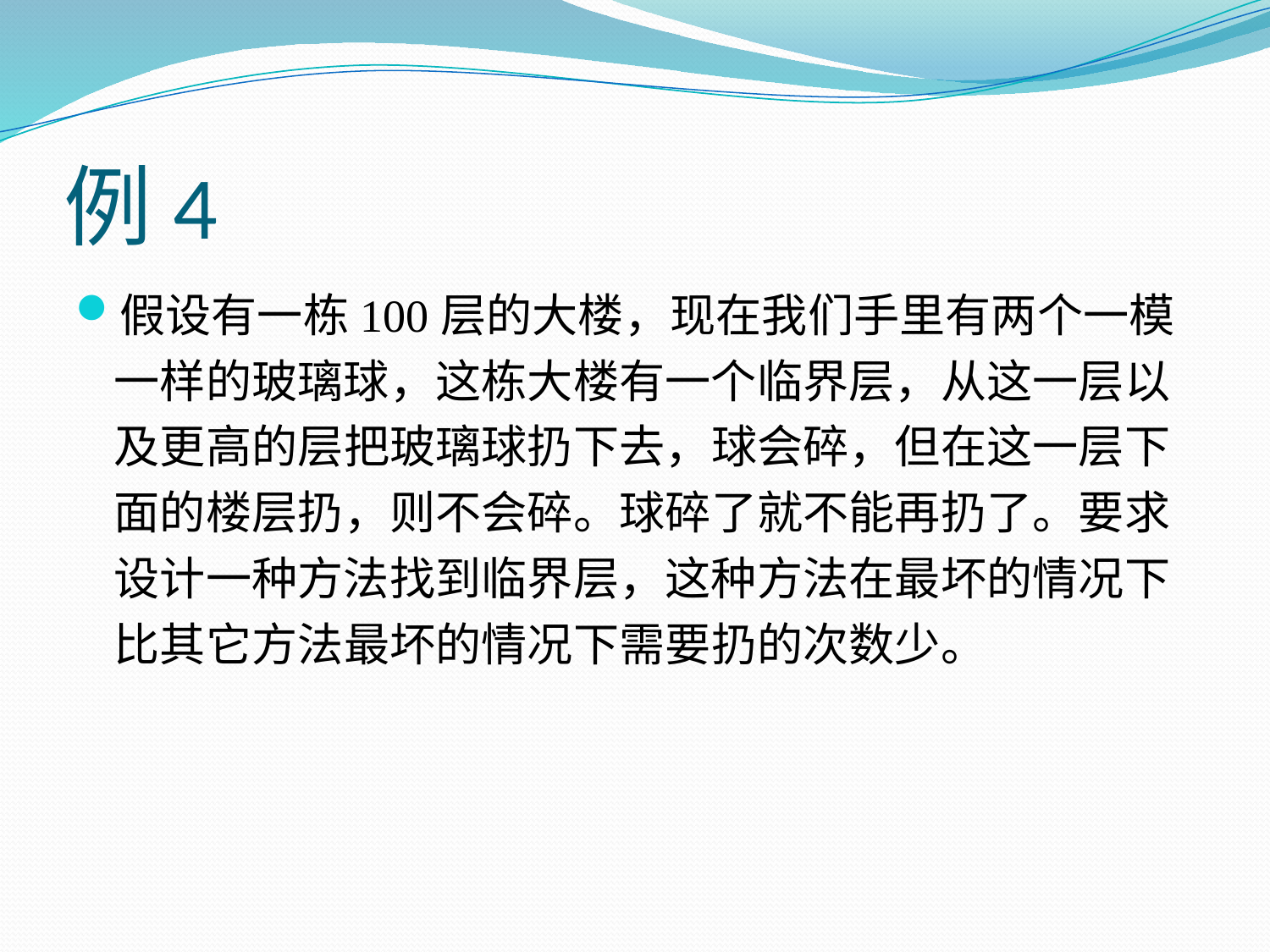

# 例4
假设有一栋100层的大楼，现在我们手里有两个一模一样的玻璃球，这栋大楼有一个临界层，从这一层以及更高的层把玻璃球扔下去，球会碎，但在这一层下面的楼层扔，则不会碎。球碎了就不能再扔了。要求设计一种方法找到临界层，这种方法在最坏的情况下比其它方法最坏的情况下需要扔的次数少。